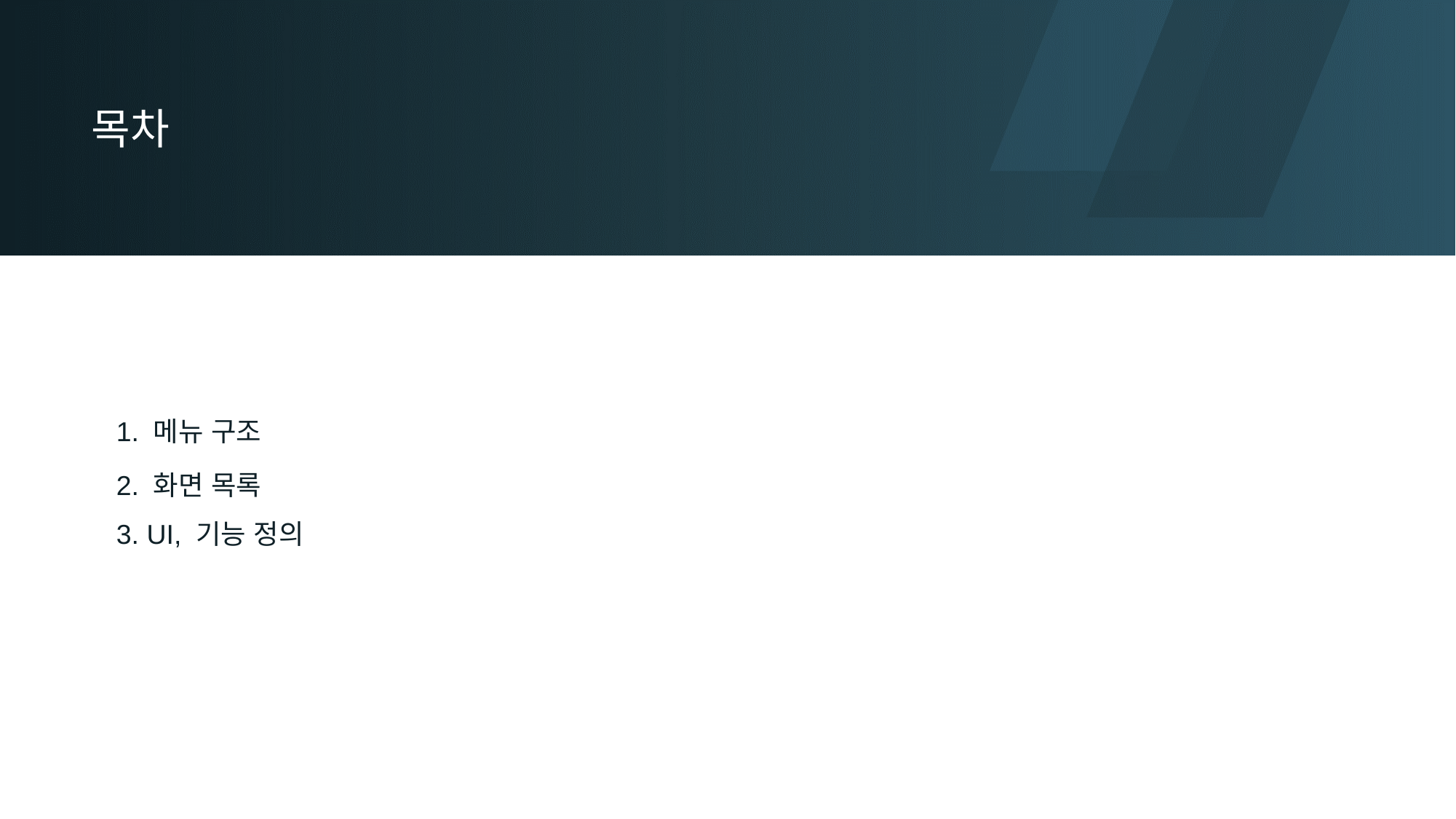

목차
1. 메뉴 구조
2. 화면 목록
3. UI, 기능 정의